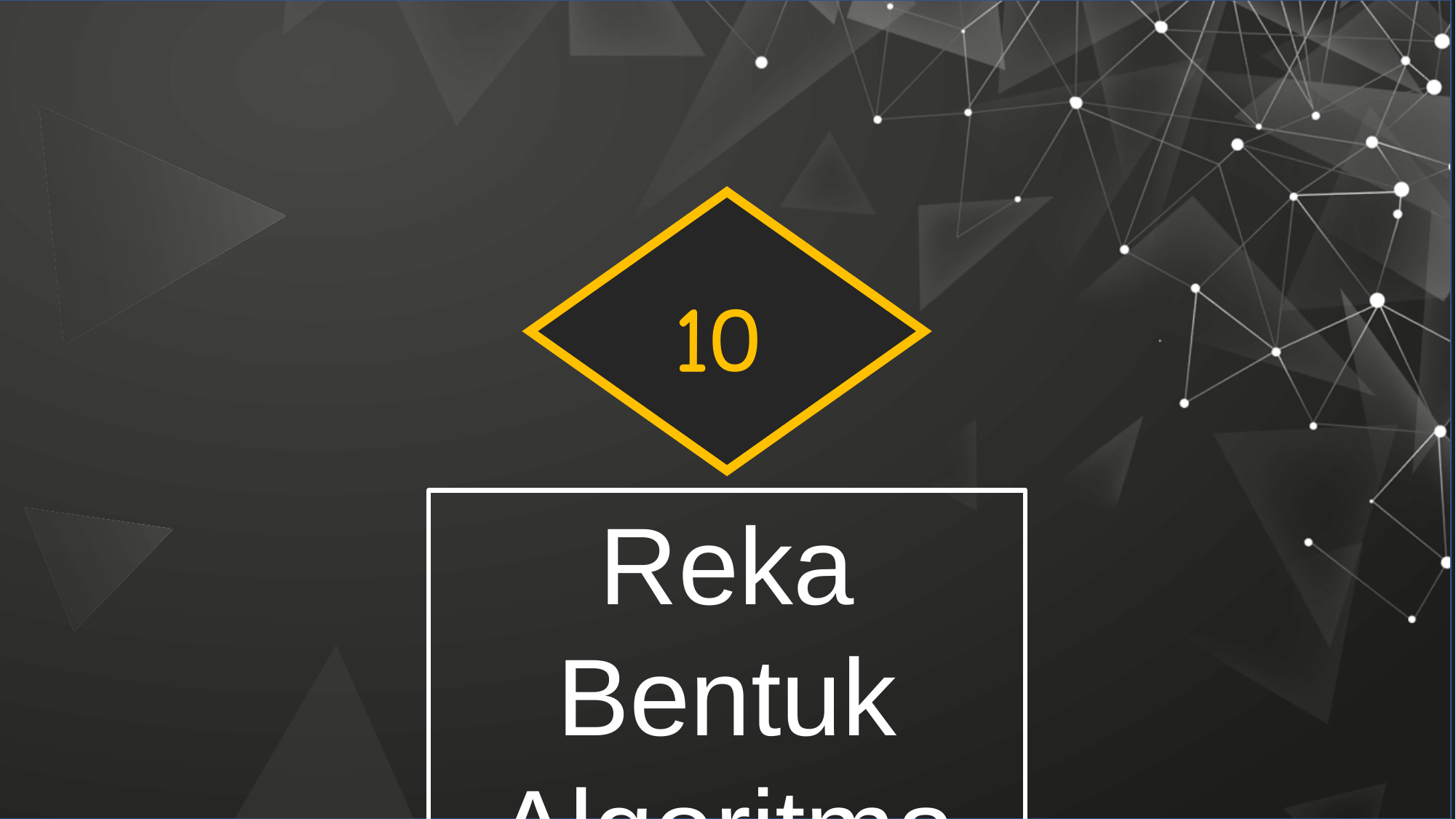

# 我们的愿景

10

发展的方向
我们坚持以客户为中心，快速响应客户需求，持续为客户创造长期价值进而成就客户
业务的目标
我们坚持以客户为中心，快速响应客户需求，持续为客户创造长期价值进而成就客户
企业的理想
我们坚持以客户为中心，快速响应客户需求，持续为客户创造长期价值进而成就客户
我们的愿望
我们坚持以客户为中心，快速响应客户需求，持续为客户创造长期价值进而成就客户

Reka Bentuk Algoritma

23